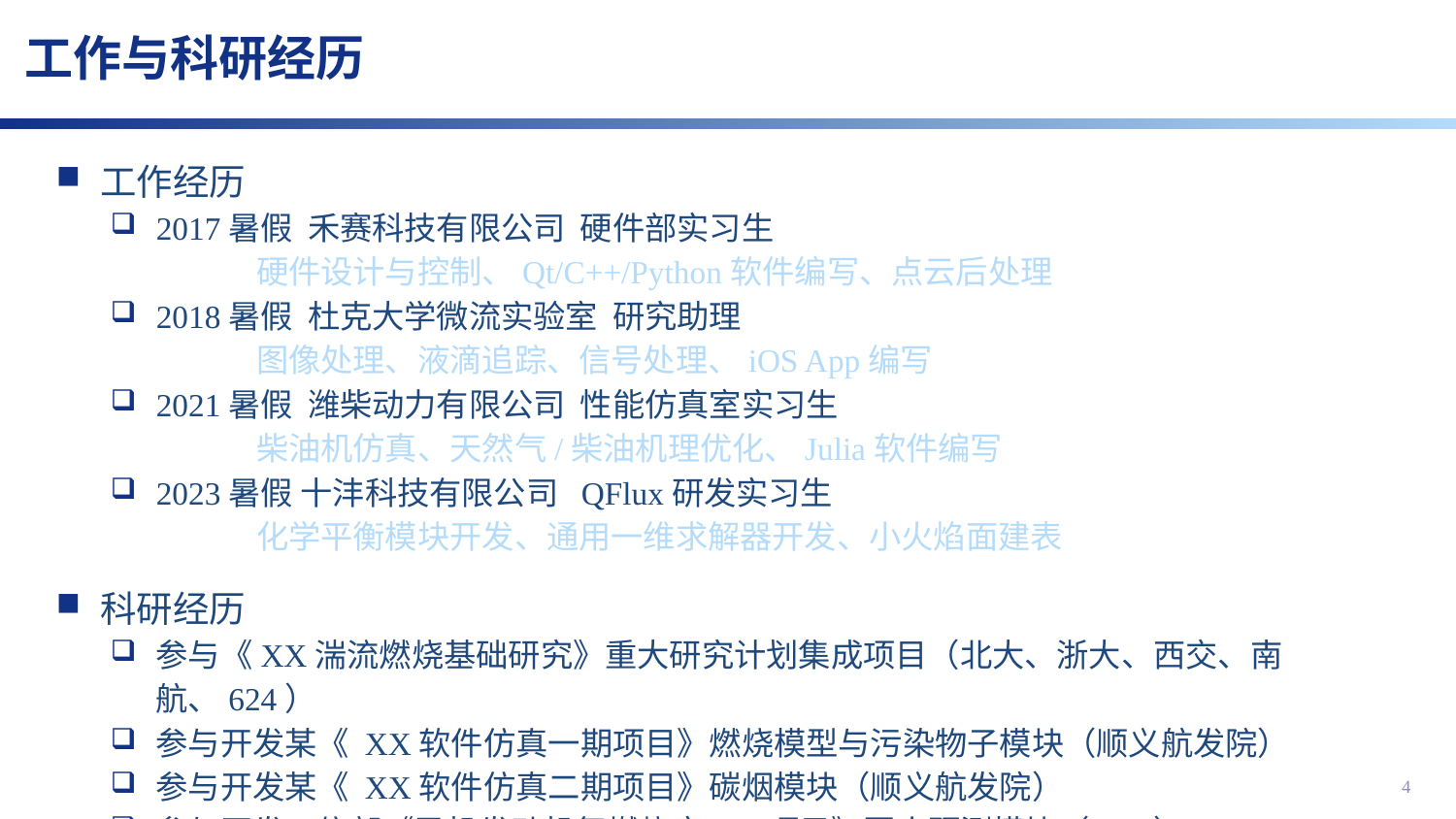

# 工作与科研经历
 工作经历
2017暑假  禾赛科技有限公司  硬件部实习生
	硬件设计与控制、Qt/C++/Python软件编写、点云后处理
2018暑假  杜克大学微流实验室  研究助理
	图像处理、液滴追踪、信号处理、iOS App编写
2021暑假  潍柴动力有限公司  性能仿真室实习生
	柴油机仿真、天然气/柴油机理优化、Julia软件编写
2023暑假 十沣科技有限公司  QFlux研发实习生
	化学平衡模块开发、通用一维求解器开发、小火焰面建表
 科研经历
参与《XX湍流燃烧基础研究》重大研究计划集成项目（北大、浙大、西交、南航、624）
参与开发某《 XX软件仿真一期项目》燃烧模型与污染物子模块（顺义航发院）
参与开发某《 XX软件仿真二期项目》碳烟模块（顺义航发院）
参与开发工信部《民机发动机氢燃烧室XX项目》回火预测模块（608）
4